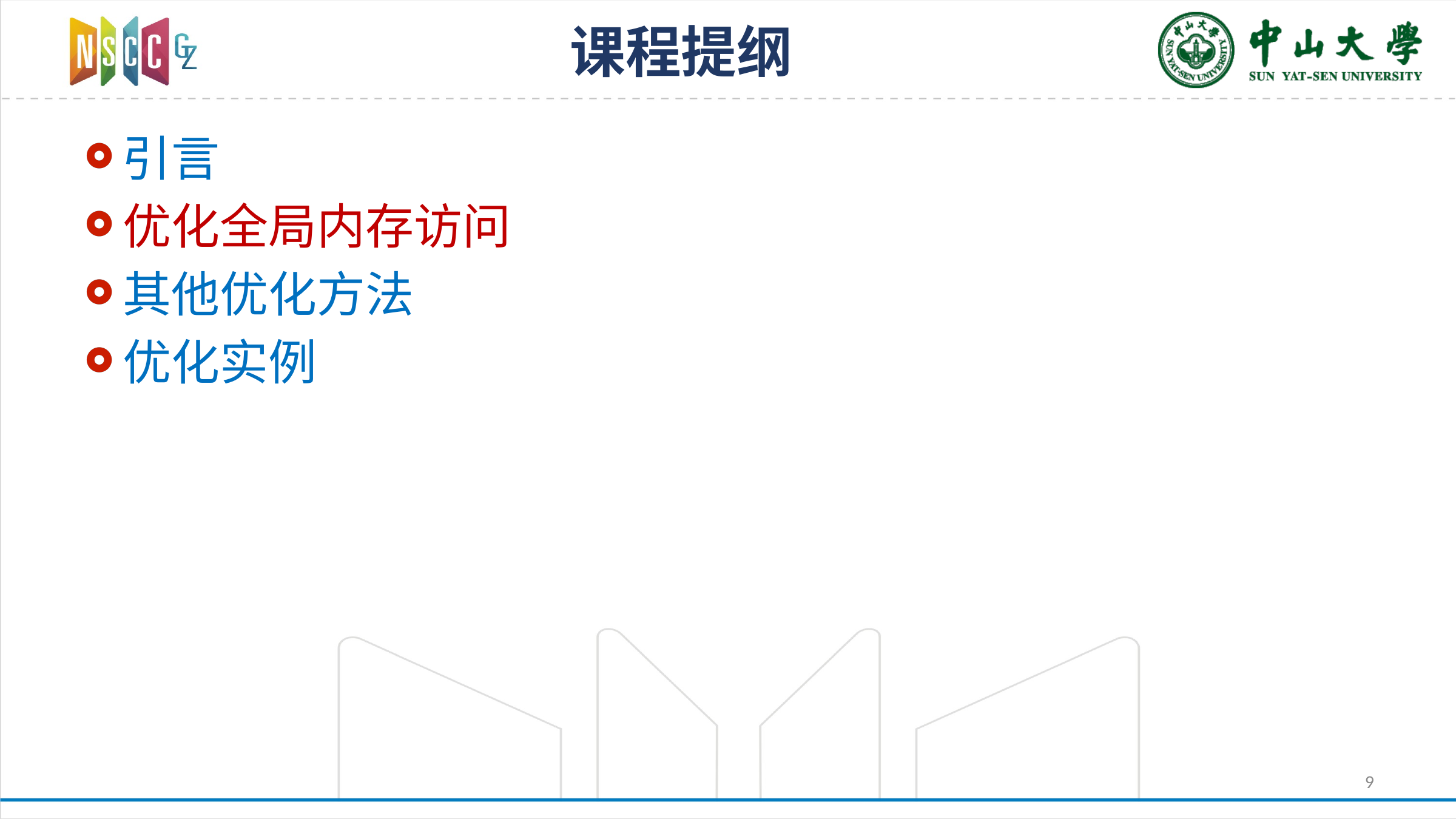

# 课程提纲
引言
优化全局内存访问
其他优化方法
优化实例
9